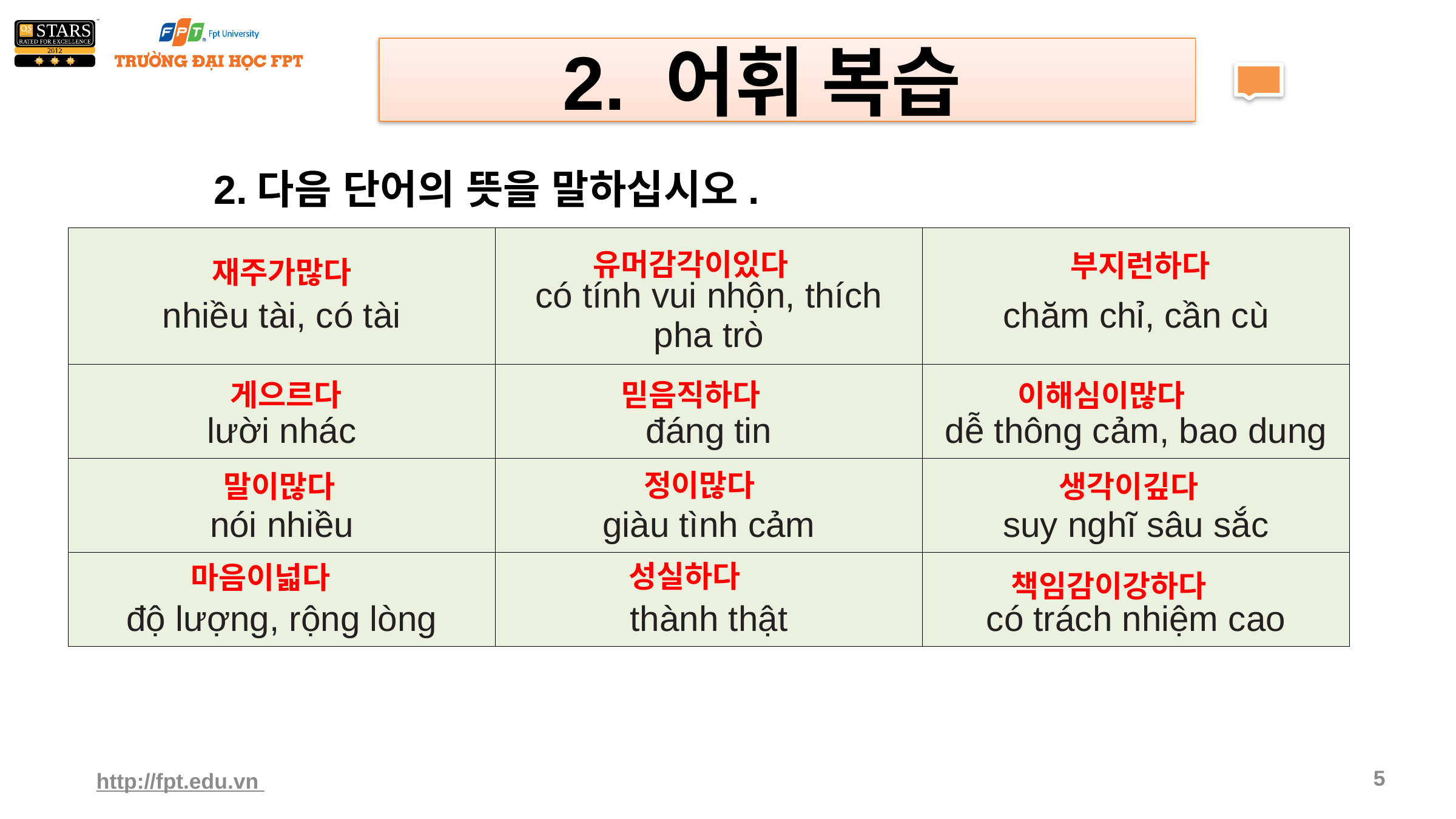

2. 어휘 복습

2.다음 단어의 뜻을 말하십시오.
| nhiều tài, có tài | có tính vui nhộn, thích pha trò | chăm chỉ, cần cù |
| --- | --- | --- |
| lười nhác | đáng tin | dễ thông cảm, bao dung |
| nói nhiều | giàu tình cảm | suy nghĩ sâu sắc |
| độ lượng, rộng lòng | thành thật | có trách nhiệm cao |
유머감각이있다
부지런하다
재주가많다

게으르다
믿음직하다
이해심이많다
정이많다
말이많다
생각이깊다
성실하다
마음이넓다
책임감이강하다
http://fpt.edu.vn
5